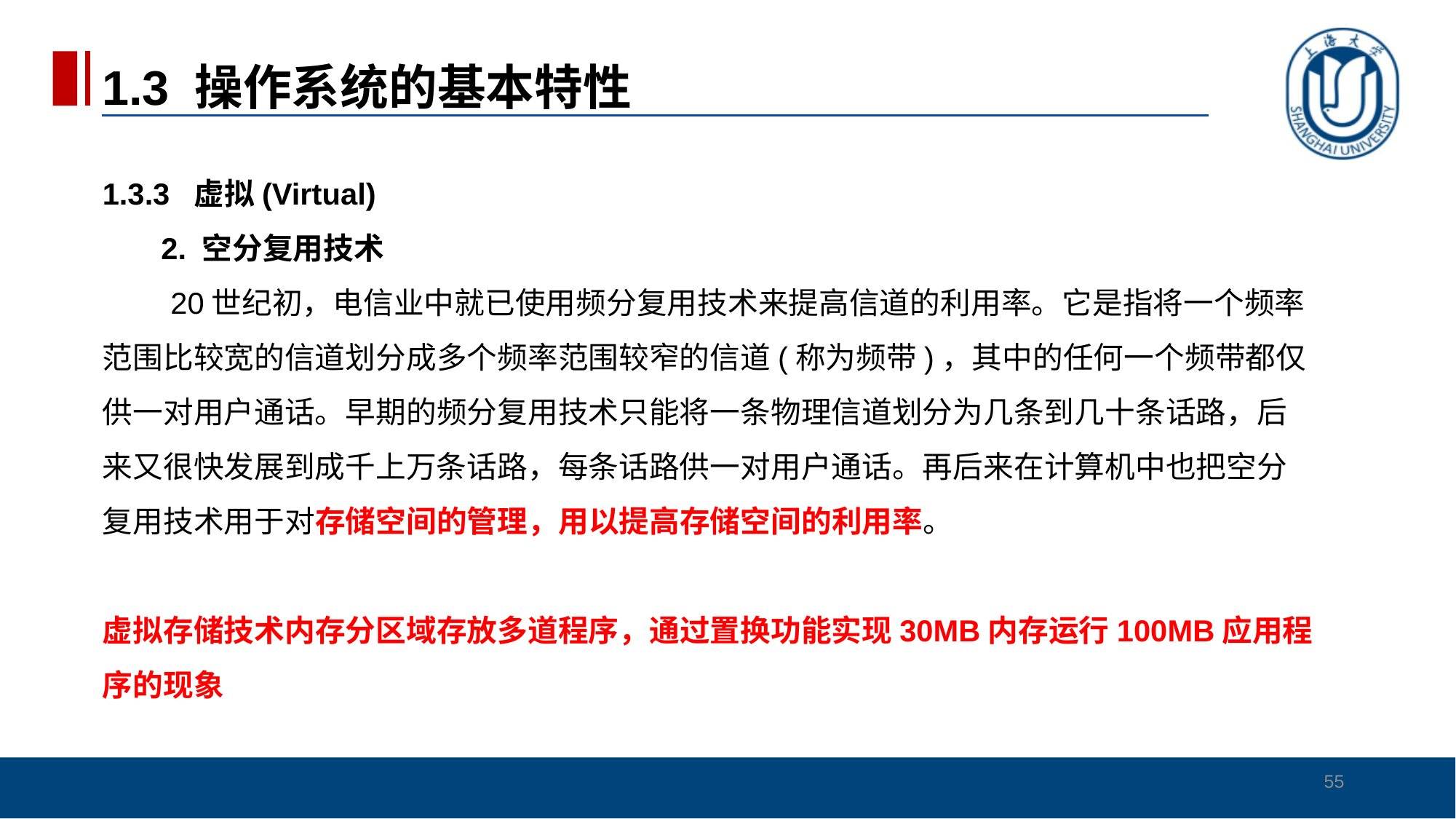

1.3 操作系统的基本特性
# 1.3.3  虚拟(Virtual) 2. 空分复用技术 　　20世纪初，电信业中就已使用频分复用技术来提高信道的利用率。它是指将一个频率范围比较宽的信道划分成多个频率范围较窄的信道(称为频带)，其中的任何一个频带都仅供一对用户通话。早期的频分复用技术只能将一条物理信道划分为几条到几十条话路，后来又很快发展到成千上万条话路，每条话路供一对用户通话。再后来在计算机中也把空分复用技术用于对存储空间的管理，用以提高存储空间的利用率。 虚拟存储技术内存分区域存放多道程序，通过置换功能实现30MB内存运行100MB应用程序的现象
55